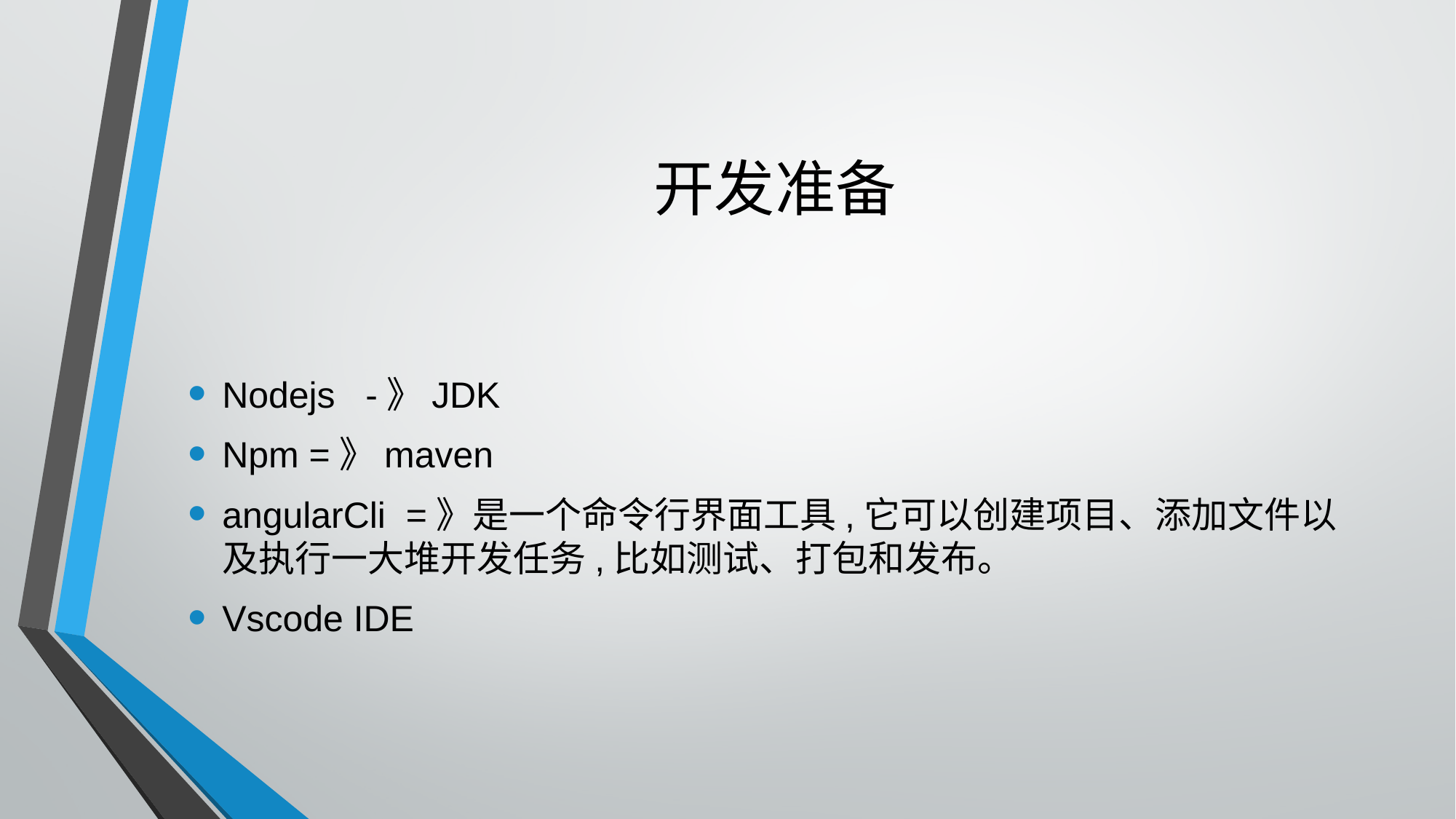

# 开发准备
Nodejs   -》JDK
Npm =》maven
angularCli  =》是一个命令行界面工具,它可以创建项目、添加文件以及执行一大堆开发任务,比如测试、打包和发布。
Vscode IDE